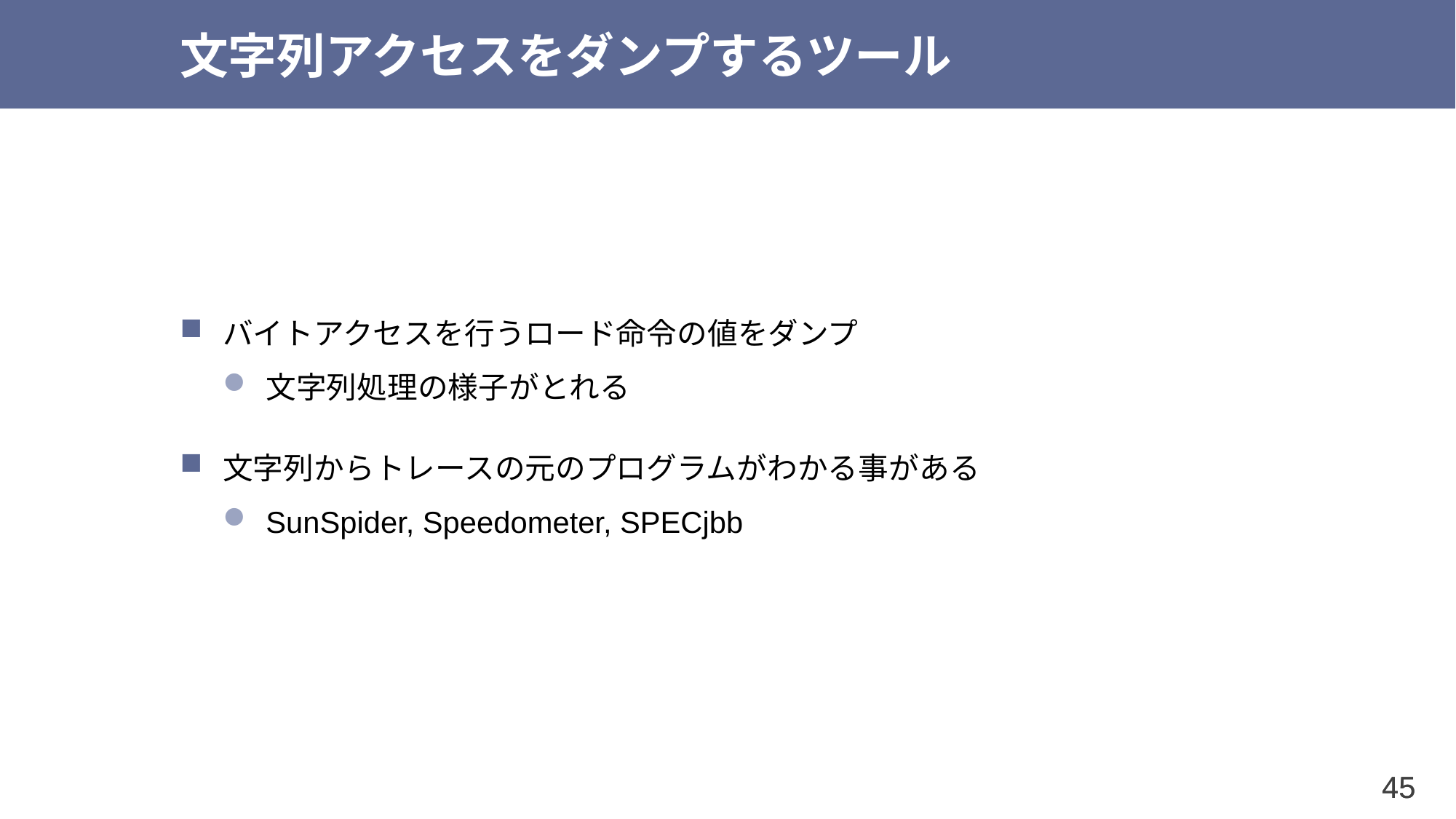

# 文字列アクセスをダンプするツール
バイトアクセスを行うロード命令の値をダンプ
文字列処理の様子がとれる
文字列からトレースの元のプログラムがわかる事がある
SunSpider, Speedometer, SPECjbb